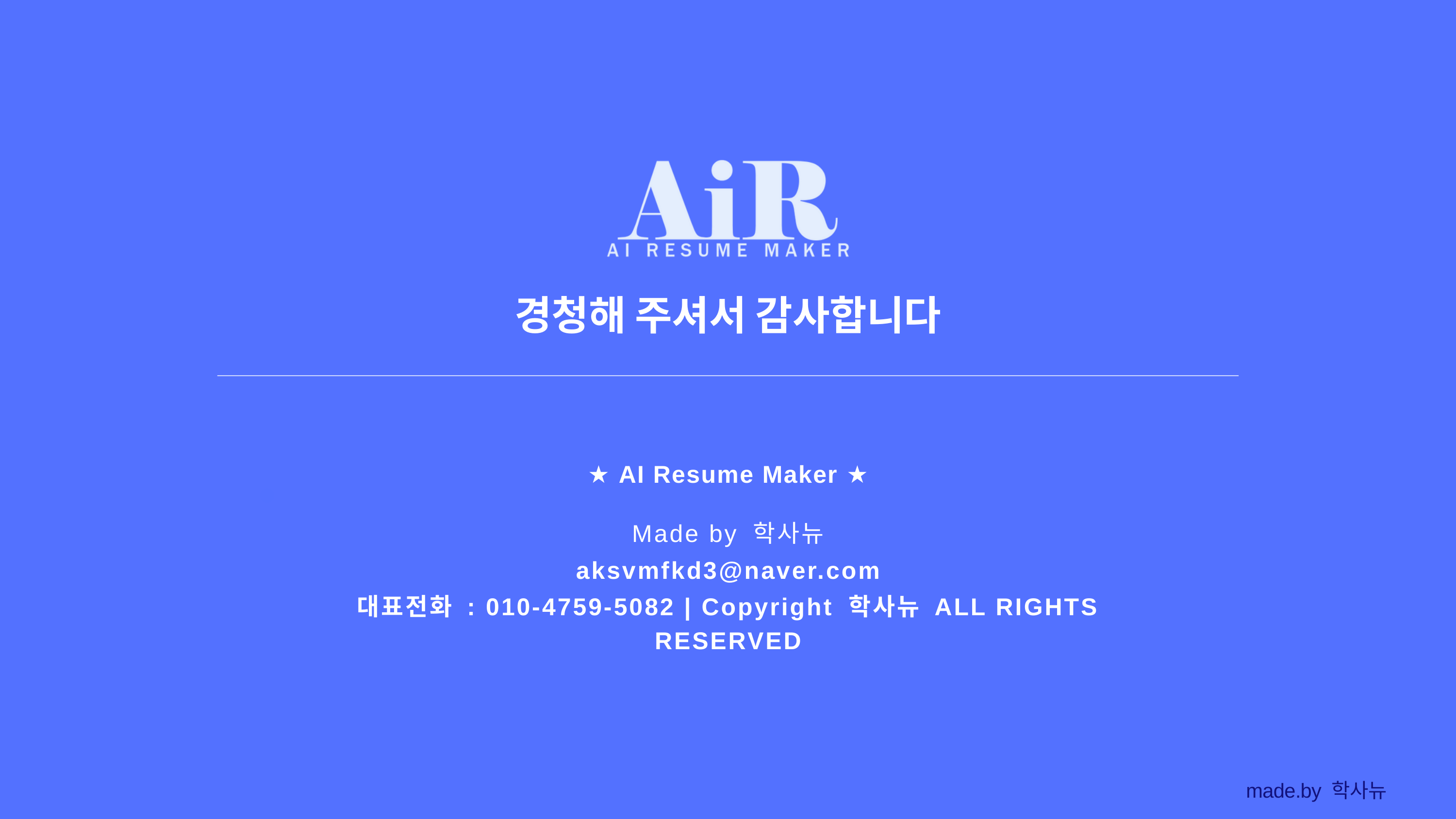

경청해 주셔서 감사합니다

★ AI Resume Maker ★

Made by 학사뉴
aksvmfkd3@naver.com
대표전화 : 010-4759-5082 | Copyright 학사뉴 ALL RIGHTS RESERVED

made.by 학사뉴